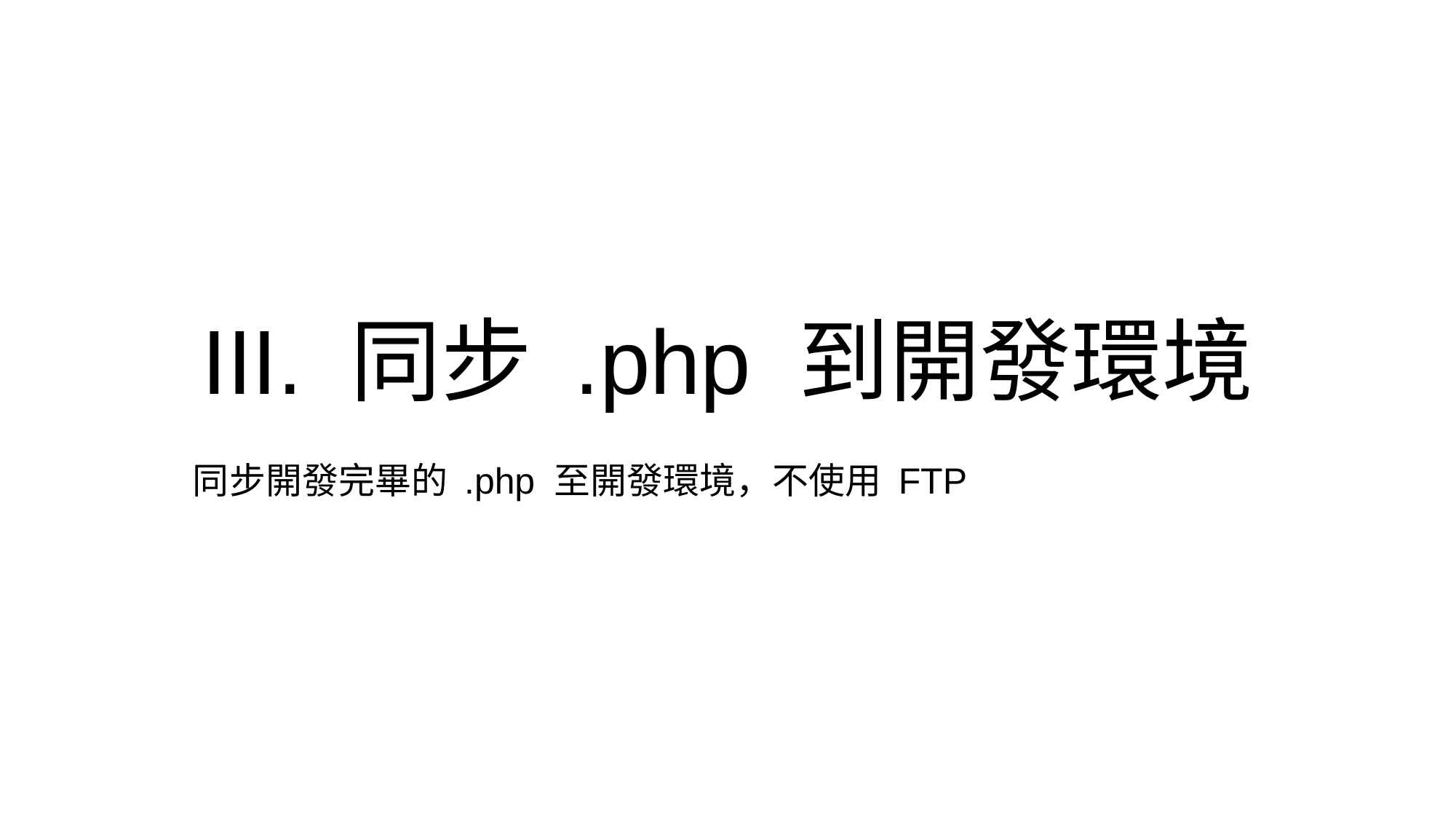

# III. 同步 .php 到開發環境
同步開發完畢的 .php 至開發環境，不使用 FTP